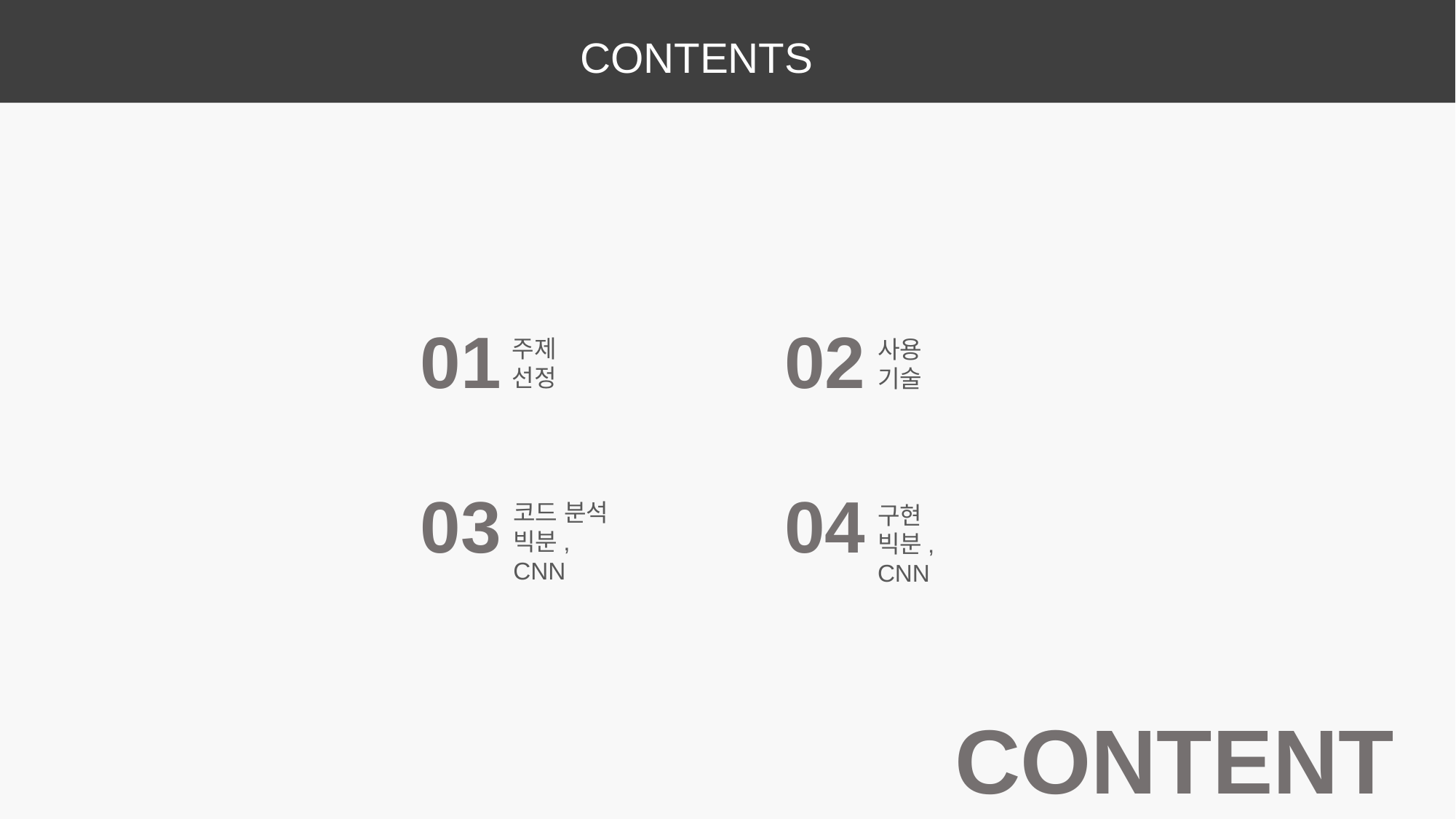

CONTENTS
01
주제 선정

02
사용 기술
03
코드 분석
빅분, CNN
04
구현
빅분, CNN
CONTENTS